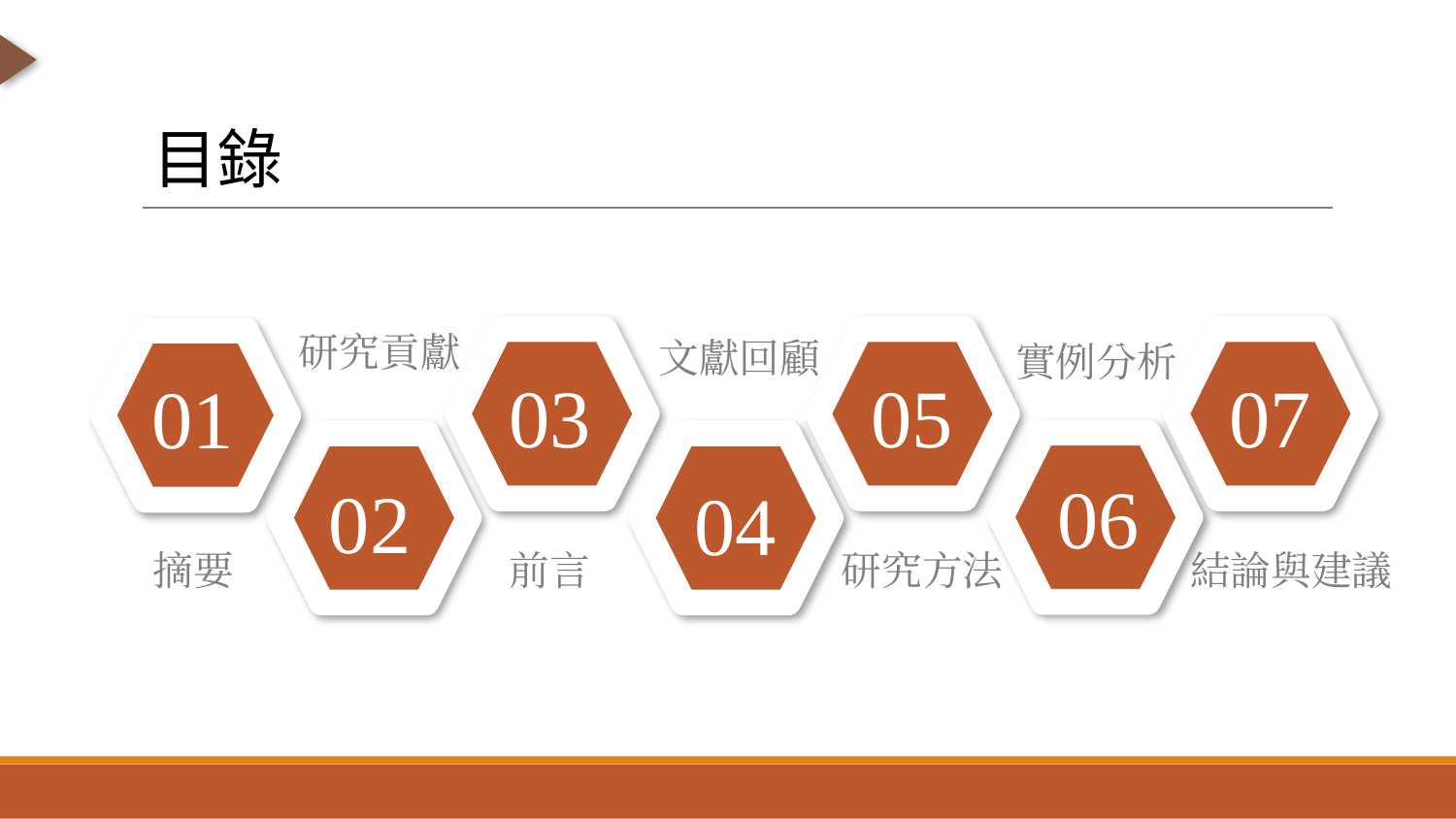

目錄
研究貢獻
文獻回顧

03

05

07
實例分析

01

06

02

04
研究方法
結論與建議
摘要
前言